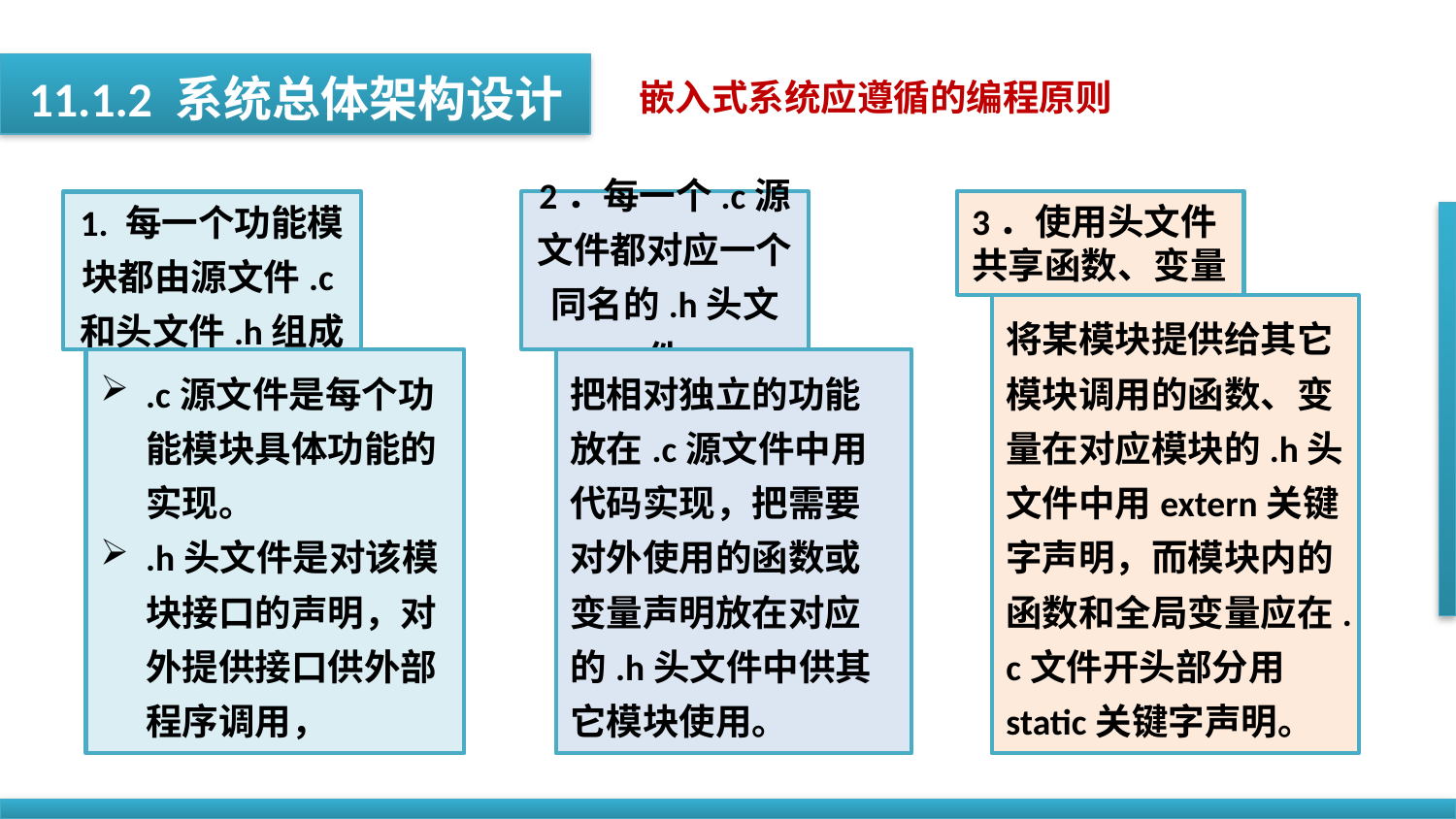

11.1.2 系统总体架构设计
嵌入式系统应遵循的编程原则
3．使用头文件共享函数、变量
1. 每一个功能模块都由源文件.c和头文件.h组成
2．每一个.c源文件都对应一个同名的.h头文件
将某模块提供给其它模块调用的函数、变量在对应模块的.h头文件中用extern关键字声明，而模块内的函数和全局变量应在.c文件开头部分用static关键字声明。
把相对独立的功能放在.c源文件中用代码实现，把需要对外使用的函数或变量声明放在对应的.h头文件中供其它模块使用。
.c源文件是每个功能模块具体功能的实现。
.h头文件是对该模块接口的声明，对外提供接口供外部程序调用，